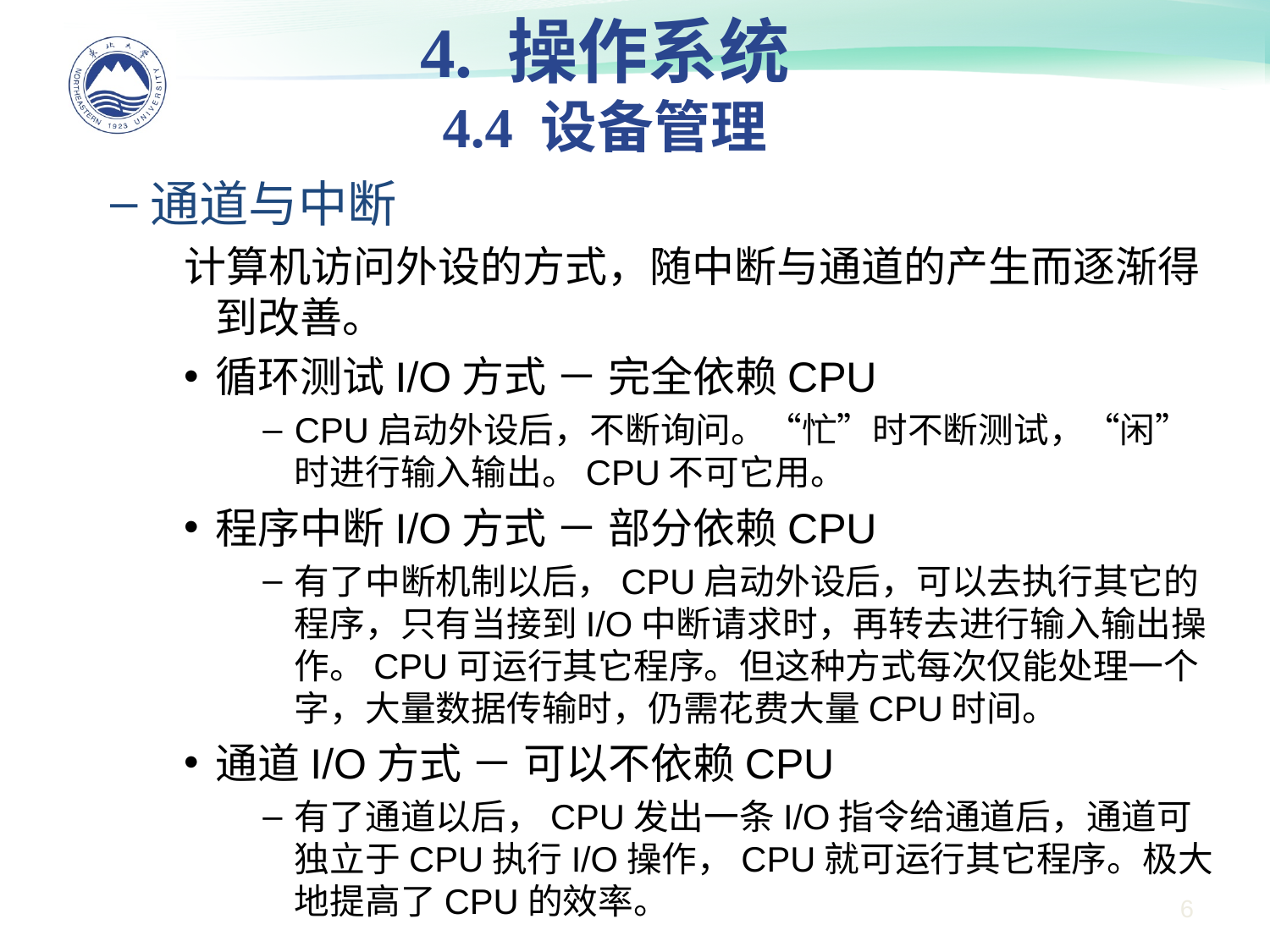

4. 操作系统
4.4 设备管理
通道与中断
计算机访问外设的方式，随中断与通道的产生而逐渐得到改善。
循环测试I/O方式 － 完全依赖CPU
CPU启动外设后，不断询问。“忙”时不断测试，“闲”时进行输入输出。CPU不可它用。
程序中断I/O方式 － 部分依赖CPU
有了中断机制以后，CPU启动外设后，可以去执行其它的程序，只有当接到I/O中断请求时，再转去进行输入输出操作。CPU可运行其它程序。但这种方式每次仅能处理一个字，大量数据传输时，仍需花费大量CPU时间。
通道I/O方式 － 可以不依赖CPU
有了通道以后，CPU发出一条I/O指令给通道后，通道可独立于CPU执行I/O操作，CPU就可运行其它程序。极大地提高了CPU的效率。
6